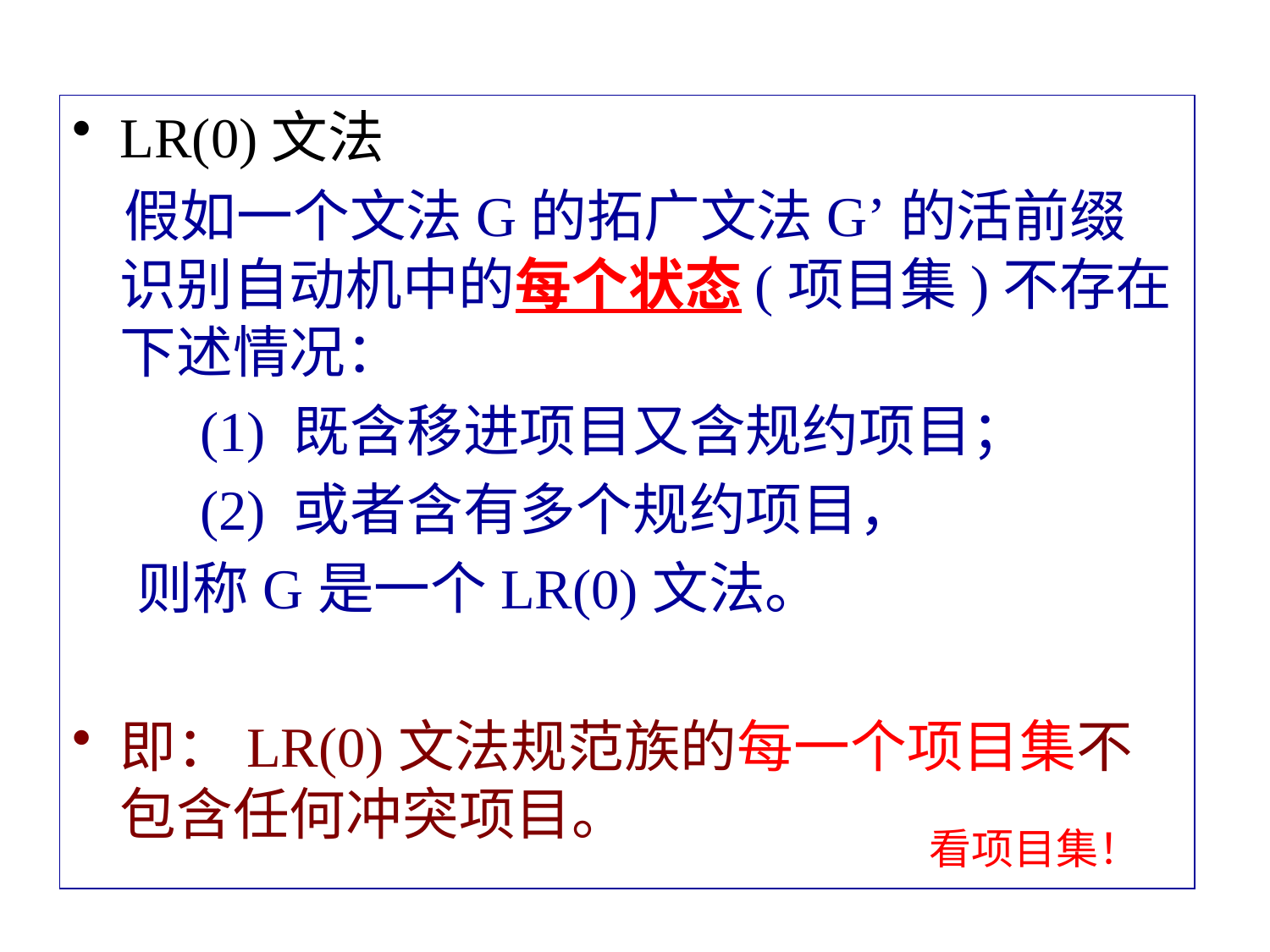

LR(0)文法
   假如一个文法G的拓广文法G’的活前缀识别自动机中的每个状态(项目集)不存在下述情况：
         (1) 既含移进项目又含规约项目；
         (2) 或者含有多个规约项目，
    则称G是一个LR(0)文法。

即：LR(0)文法规范族的每一个项目集不包含任何冲突项目。
看项目集！